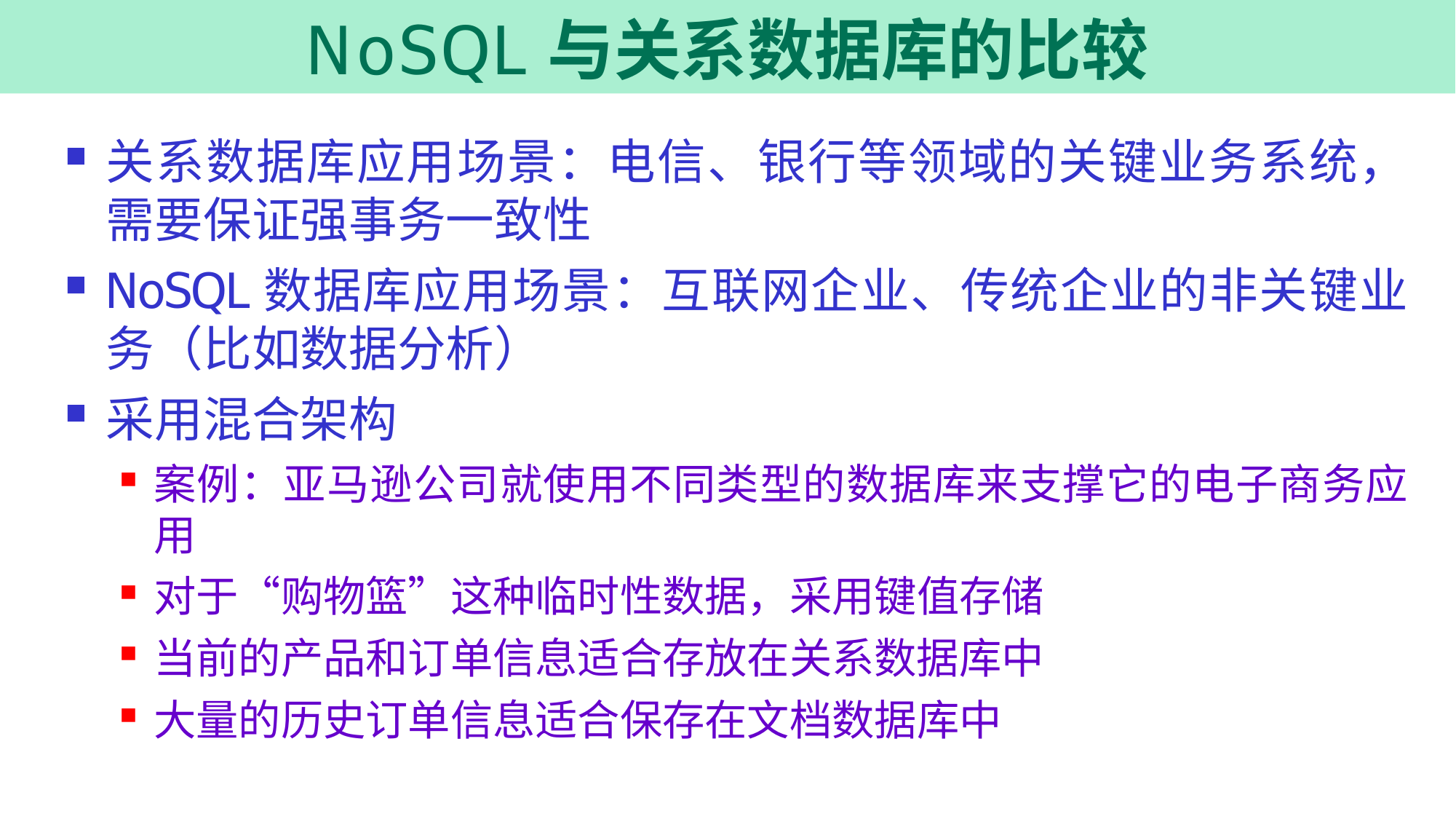

# NoSQL与关系数据库的比较
关系数据库应用场景：电信、银行等领域的关键业务系统，需要保证强事务一致性
NoSQL数据库应用场景：互联网企业、传统企业的非关键业务（比如数据分析）
采用混合架构
案例：亚马逊公司就使用不同类型的数据库来支撑它的电子商务应用
对于“购物篮”这种临时性数据，采用键值存储
当前的产品和订单信息适合存放在关系数据库中
大量的历史订单信息适合保存在文档数据库中